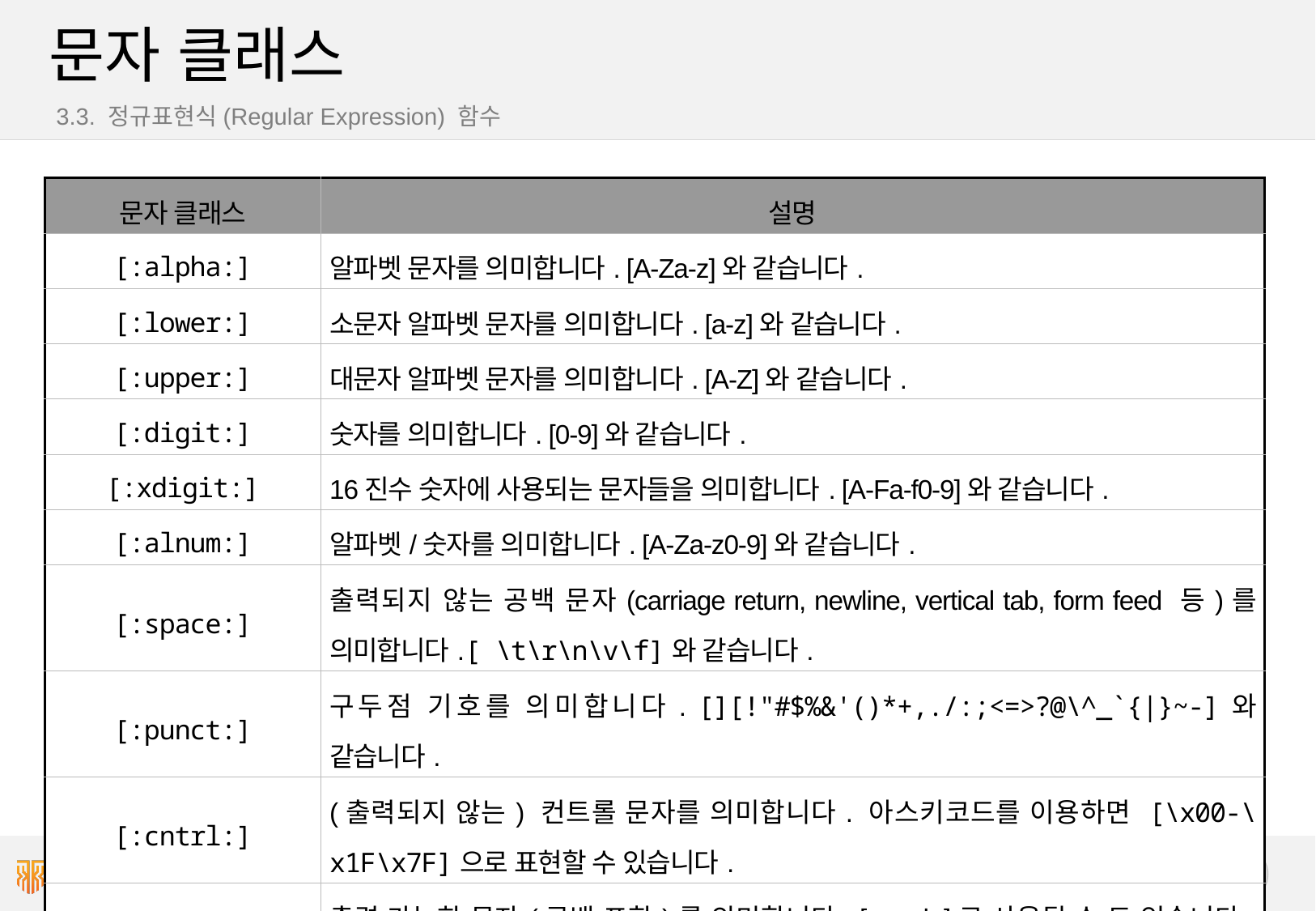

# 문자 클래스
3.3. 정규표현식(Regular Expression) 함수
| 문자 클래스 | 설명 |
| --- | --- |
| [:alpha:] | 알파벳 문자를 의미합니다. [A-Za-z]와 같습니다. |
| [:lower:] | 소문자 알파벳 문자를 의미합니다. [a-z]와 같습니다. |
| [:upper:] | 대문자 알파벳 문자를 의미합니다. [A-Z]와 같습니다. |
| [:digit:] | 숫자를 의미합니다. [0-9]와 같습니다. |
| [:xdigit:] | 16진수 숫자에 사용되는 문자들을 의미합니다. [A-Fa-f0-9]와 같습니다. |
| [:alnum:] | 알파벳/숫자를 의미합니다. [A-Za-z0-9]와 같습니다. |
| [:space:] | 출력되지 않는 공백 문자(carriage return, newline, vertical tab, form feed 등)를 의미합니다.[ \t\r\n\v\f]와 같습니다. |
| [:punct:] | 구두점 기호를 의미합니다. [][!"#$%&'()\*+,./:;<=>?@\^\_`{|}~-]와 같습니다. |
| [:cntrl:] | (출력되지 않는) 컨트롤 문자를 의미합니다. 아스키코드를 이용하면 [\x00-\x1F\x7F]으로 표현할 수 있습니다. |
| [:print:] | 출력 가능한 문자(공백 포함)를 의미합니다. [:graph:]로 사용될 수 도 있습니다. 아스키코드를 이용하면[\x20-\x7E]으로 표현할 수 있습니다. |